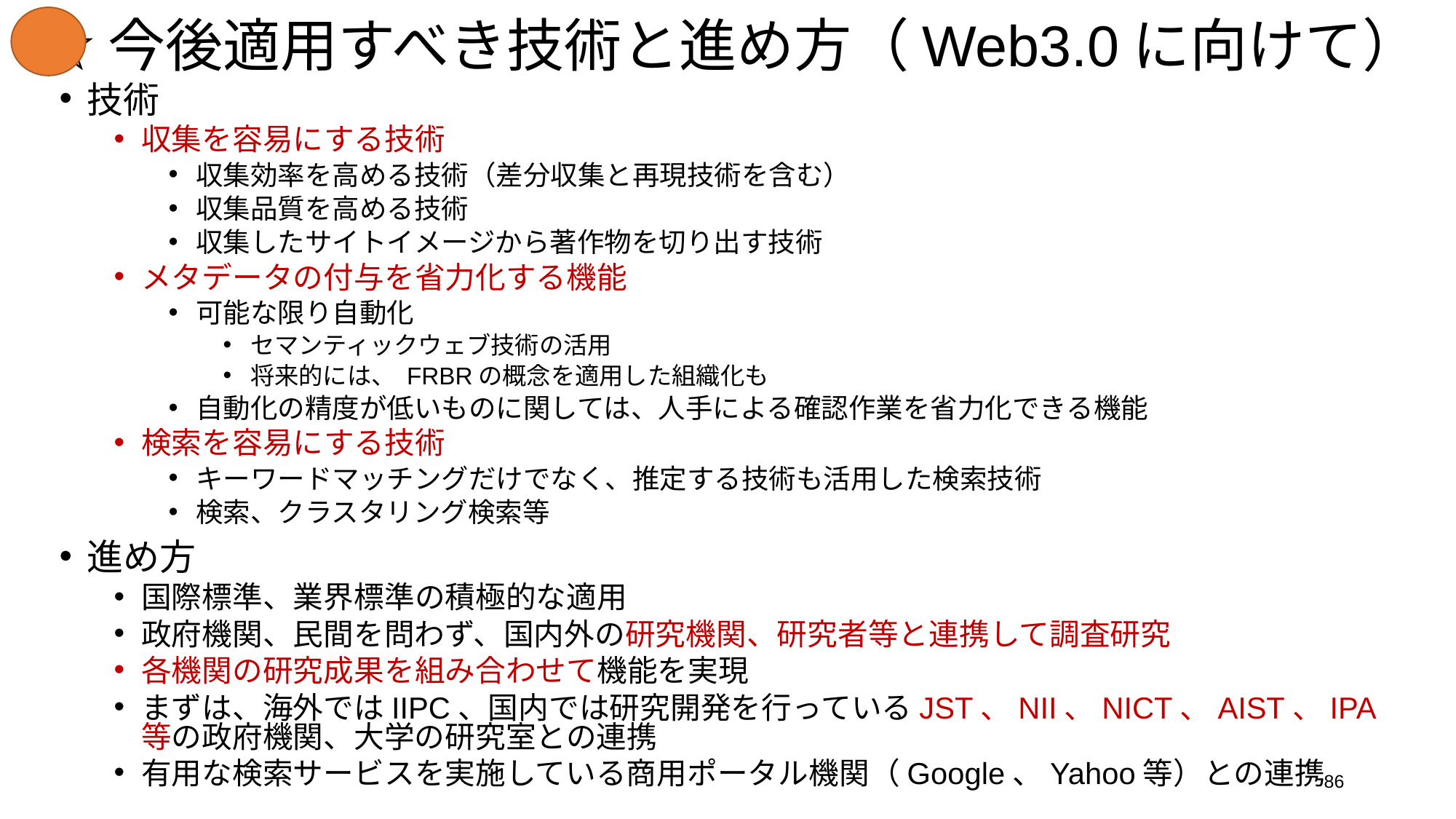

# ☆今後適用すべき技術と進め方（Web3.0に向けて）

技術
収集を容易にする技術
収集効率を高める技術（差分収集と再現技術を含む）
収集品質を高める技術
収集したサイトイメージから著作物を切り出す技術
メタデータの付与を省力化する機能
可能な限り自動化
セマンティックウェブ技術の活用
将来的には、 FRBRの概念を適用した組織化も
自動化の精度が低いものに関しては、人手による確認作業を省力化できる機能
検索を容易にする技術
キーワードマッチングだけでなく、推定する技術も活用した検索技術
検索、クラスタリング検索等
進め方
国際標準、業界標準の積極的な適用
政府機関、民間を問わず、国内外の研究機関、研究者等と連携して調査研究
各機関の研究成果を組み合わせて機能を実現
まずは、海外ではIIPC、国内では研究開発を行っているJST、NII、NICT、AIST、IPA等の政府機関、大学の研究室との連携
有用な検索サービスを実施している商用ポータル機関（Google、Yahoo等）との連携
86